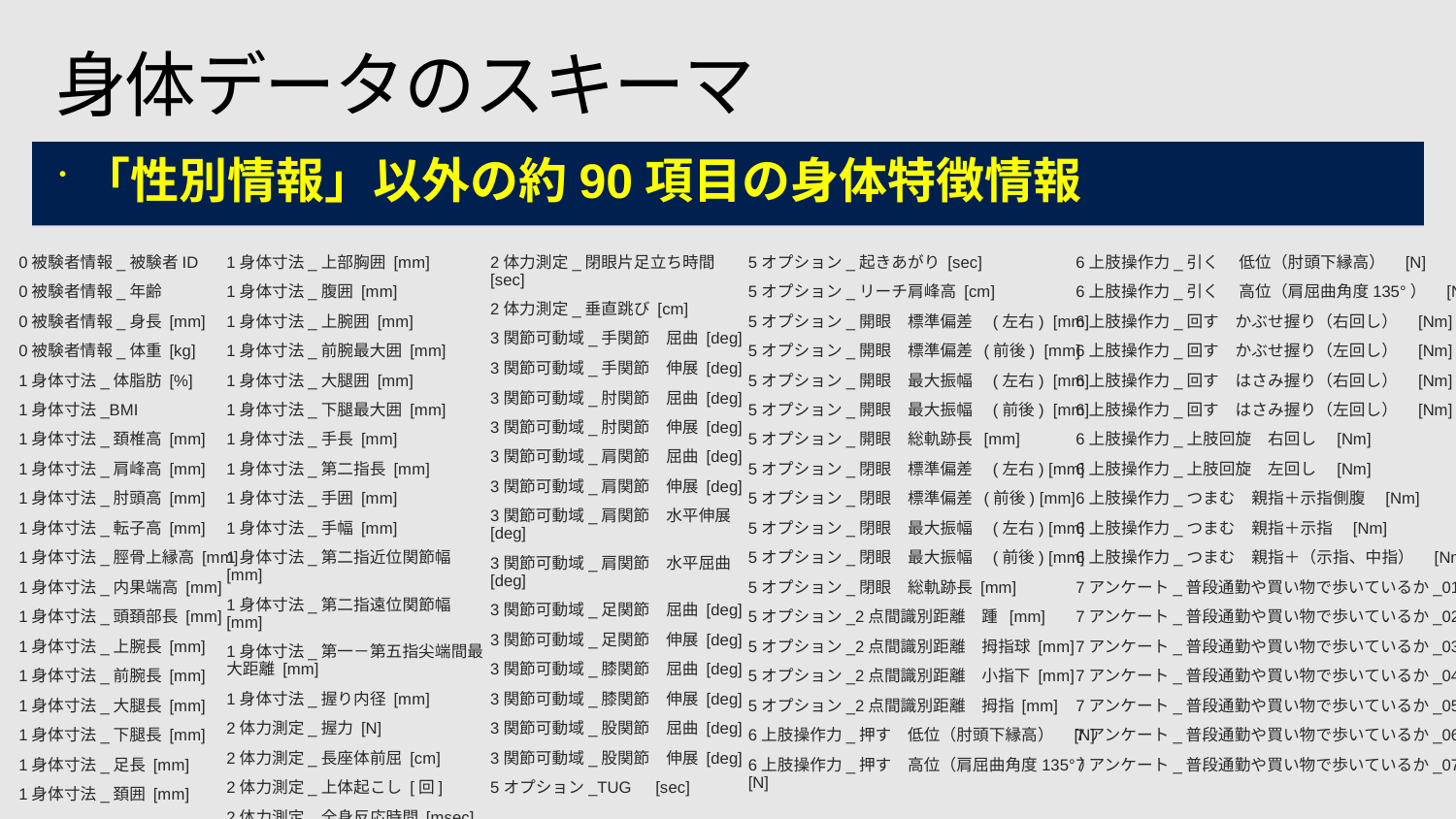

# 身体データのスキーマ
「性別情報」以外の約90項目の身体特徴情報
0被験者情報_被験者ID
0被験者情報_年齢
0被験者情報_身長 [mm]
0被験者情報_体重 [kg]
1身体寸法_体脂肪 [%]
1身体寸法_BMI
1身体寸法_頚椎高 [mm]
1身体寸法_肩峰高 [mm]
1身体寸法_肘頭高 [mm]
1身体寸法_転子高 [mm]
1身体寸法_脛骨上縁高 [mm]
1身体寸法_内果端高 [mm]
1身体寸法_頭頚部長 [mm]
1身体寸法_上腕長 [mm]
1身体寸法_前腕長 [mm]
1身体寸法_大腿長 [mm]
1身体寸法_下腿長 [mm]
1身体寸法_足長 [mm]
1身体寸法_頚囲 [mm]
1身体寸法_上部胸囲 [mm]
1身体寸法_腹囲 [mm]
1身体寸法_上腕囲 [mm]
1身体寸法_前腕最大囲 [mm]
1身体寸法_大腿囲 [mm]
1身体寸法_下腿最大囲 [mm]
1身体寸法_手長 [mm]
1身体寸法_第二指長 [mm]
1身体寸法_手囲 [mm]
1身体寸法_手幅 [mm]
1身体寸法_第二指近位関節幅 [mm]
1身体寸法_第二指遠位関節幅 [mm]
1身体寸法_第一－第五指尖端間最大距離 [mm]
1身体寸法_握り内径 [mm]
2体力測定_握力 [N]
2体力測定_長座体前屈 [cm]
2体力測定_上体起こし [回]
2体力測定_全身反応時間 [msec]
2体力測定_閉眼片足立ち時間 [sec]
2体力測定_垂直跳び [cm]
3関節可動域_手関節　屈曲 [deg]
3関節可動域_手関節　伸展 [deg]
3関節可動域_肘関節　屈曲 [deg]
3関節可動域_肘関節　伸展 [deg]
3関節可動域_肩関節　屈曲 [deg]
3関節可動域_肩関節　伸展 [deg]
3関節可動域_肩関節　水平伸展 [deg]
3関節可動域_肩関節　水平屈曲 [deg]
3関節可動域_足関節　屈曲 [deg]
3関節可動域_足関節　伸展 [deg]
3関節可動域_膝関節　屈曲 [deg]
3関節可動域_膝関節　伸展 [deg]
3関節可動域_股関節　屈曲 [deg]
3関節可動域_股関節　伸展 [deg]
5オプション_TUG　[sec]
5オプション_起きあがり [sec]
5オプション_リーチ肩峰高 [cm]
5オプション_開眼　標準偏差　(左右)  [mm]
5オプション_開眼　標準偏差  (前後)  [mm]
5オプション_開眼　最大振幅　(左右)  [mm]
5オプション_開眼　最大振幅　(前後)  [mm]
5オプション_開眼　総軌跡長  [mm]
5オプション_閉眼　標準偏差　(左右) [mm]
5オプション_閉眼　標準偏差  (前後) [mm]
5オプション_閉眼　最大振幅　(左右) [mm]
5オプション_閉眼　最大振幅　(前後) [mm]
5オプション_閉眼　総軌跡長 [mm]
5オプション_2点間識別距離　踵  [mm]
5オプション_2点間識別距離　拇指球 [mm]
5オプション_2点間識別距離　小指下 [mm]
5オプション_2点間識別距離　拇指 [mm]
6上肢操作力_押す　低位（肘頭下縁高）　[N]
6上肢操作力_押す　高位（肩屈曲角度135°）　[N]

6上肢操作力_引く　 低位（肘頭下縁高）　[N]
6上肢操作力_引く　 高位（肩屈曲角度135°）　[N]
6上肢操作力_回す　かぶせ握り（右回し）　[Nm]
6上肢操作力_回す　かぶせ握り（左回し）　[Nm]
6上肢操作力_回す　はさみ握り（右回し）　[Nm]
6上肢操作力_回す　はさみ握り（左回し）　[Nm]
6上肢操作力_上肢回旋　右回し　[Nm]
6上肢操作力_上肢回旋　左回し　[Nm]
6上肢操作力_つまむ　親指＋示指側腹　[Nm]
6上肢操作力_つまむ　親指＋示指　[Nm]
6上肢操作力_つまむ　親指＋（示指、中指）　[Nm]
7アンケート_普段通勤や買い物で歩いているか_01
7アンケート_普段通勤や買い物で歩いているか_02
7アンケート_普段通勤や買い物で歩いているか_03
7アンケート_普段通勤や買い物で歩いているか_04
7アンケート_普段通勤や買い物で歩いているか_05
7アンケート_普段通勤や買い物で歩いているか_06
7アンケート_普段通勤や買い物で歩いているか_07